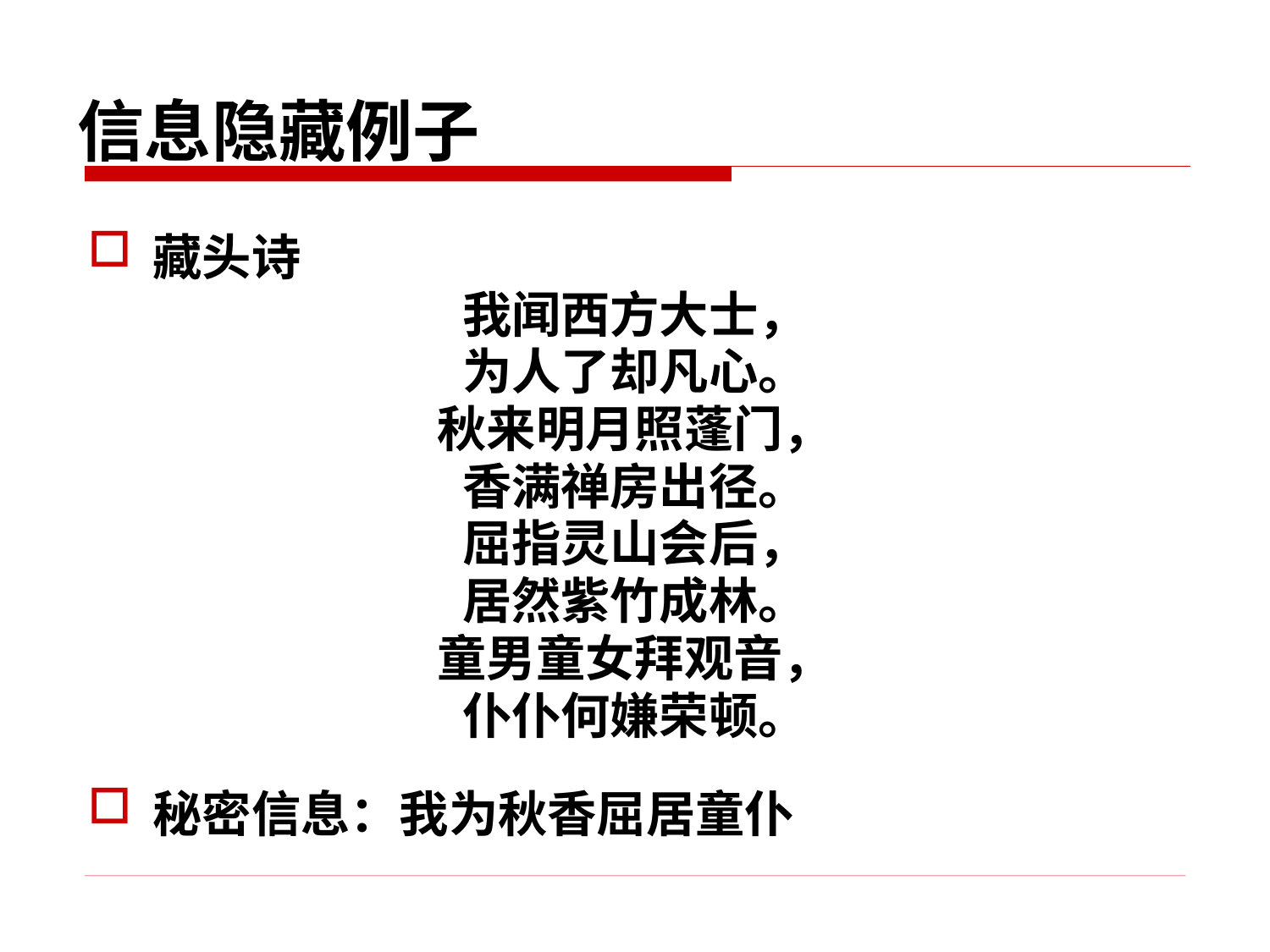

# 信息隐藏例子
藏头诗
我闻西方大士，
为人了却凡心。
秋来明月照蓬门，
香满禅房出径。
屈指灵山会后，
居然紫竹成林。
童男童女拜观音，
仆仆何嫌荣顿。
秘密信息：我为秋香屈居童仆